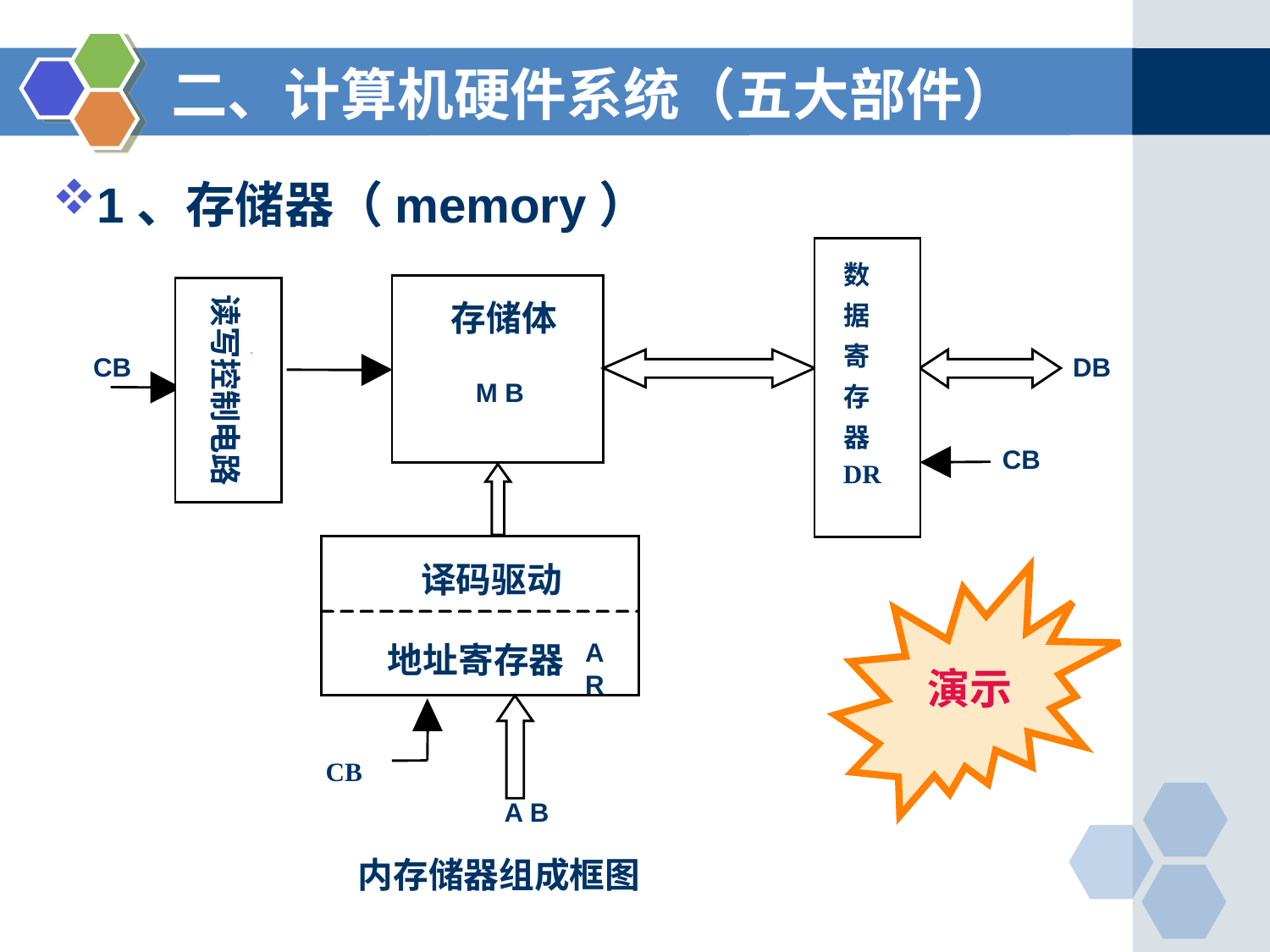

二、计算机硬件系统（五大部件）
1、存储器（memory）

数

存储体

据

寄

CB
DB

读写控制电路
M B
存

器
CB

DR

译码驱动

AR
地址寄存器

演示

CB

A B

内存储器组成框图

••• 55